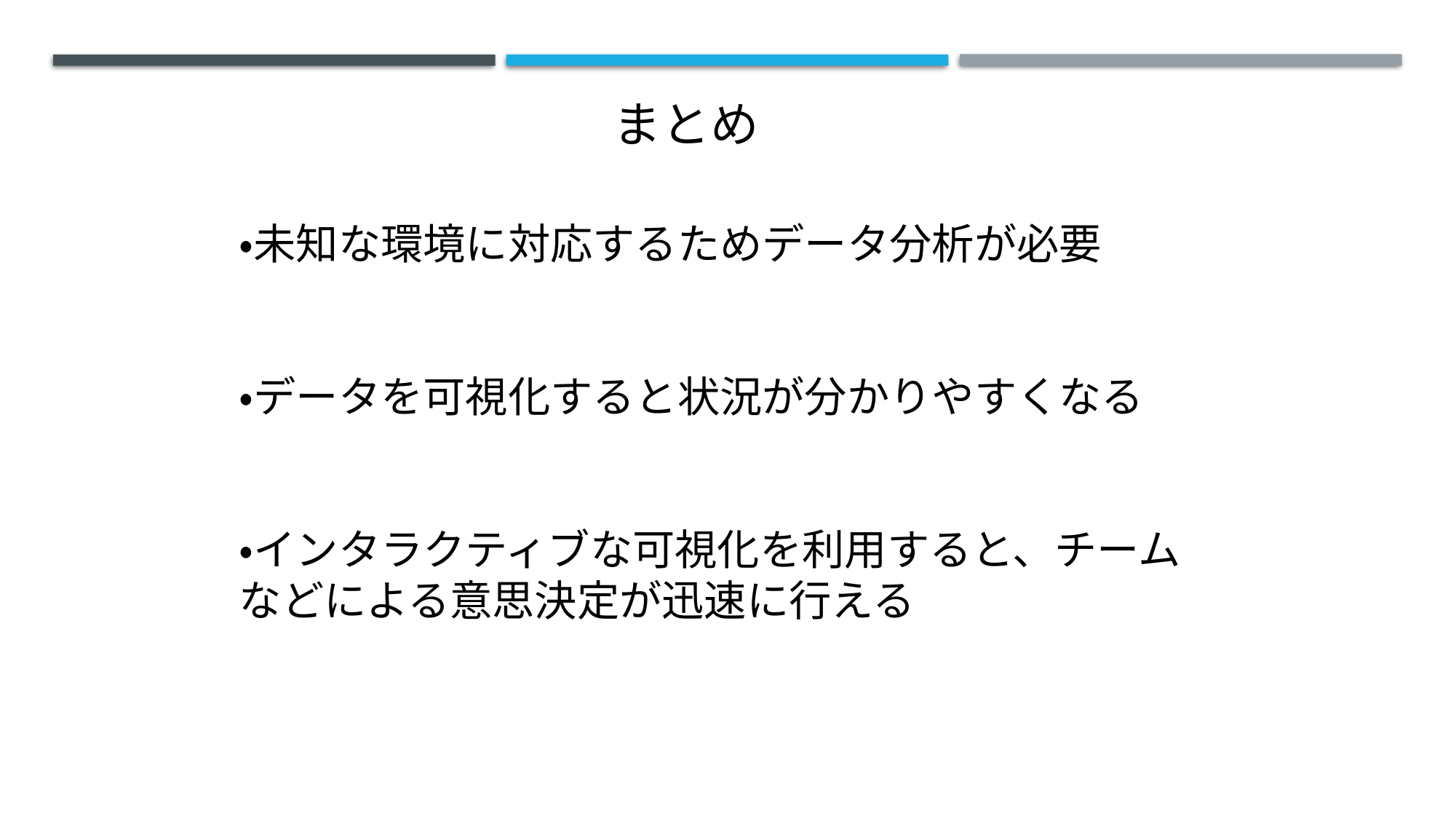

まとめ
・未知な環境に対応するためデータ分析が必要

・データを可視化すると状況が分かりやすくなる

・インタラクティブな可視化を利用すると、チームなどによる意思決定が迅速に行える